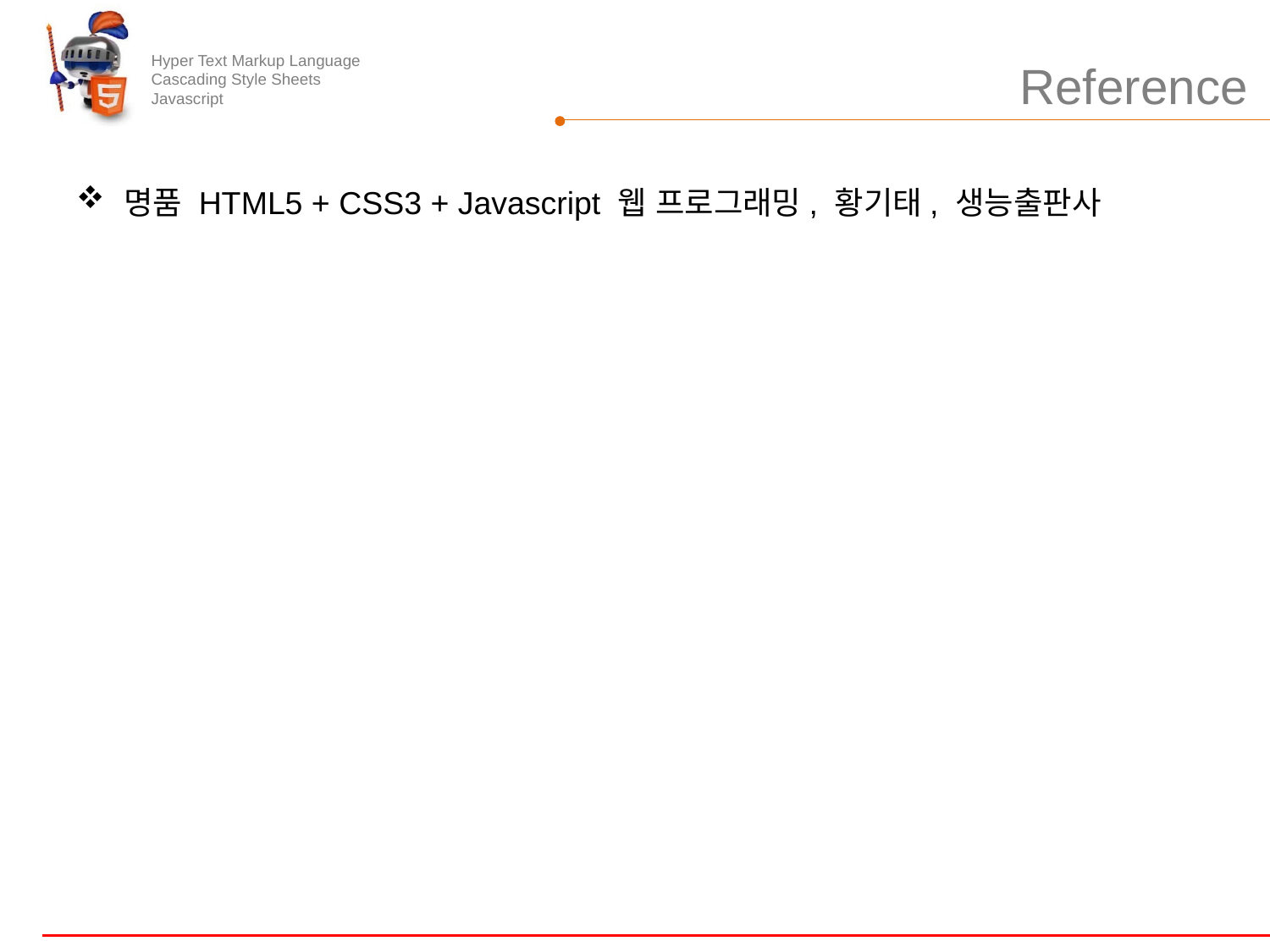

# Reference
명품 HTML5 + CSS3 + Javascript 웹 프로그래밍, 황기태, 생능출판사